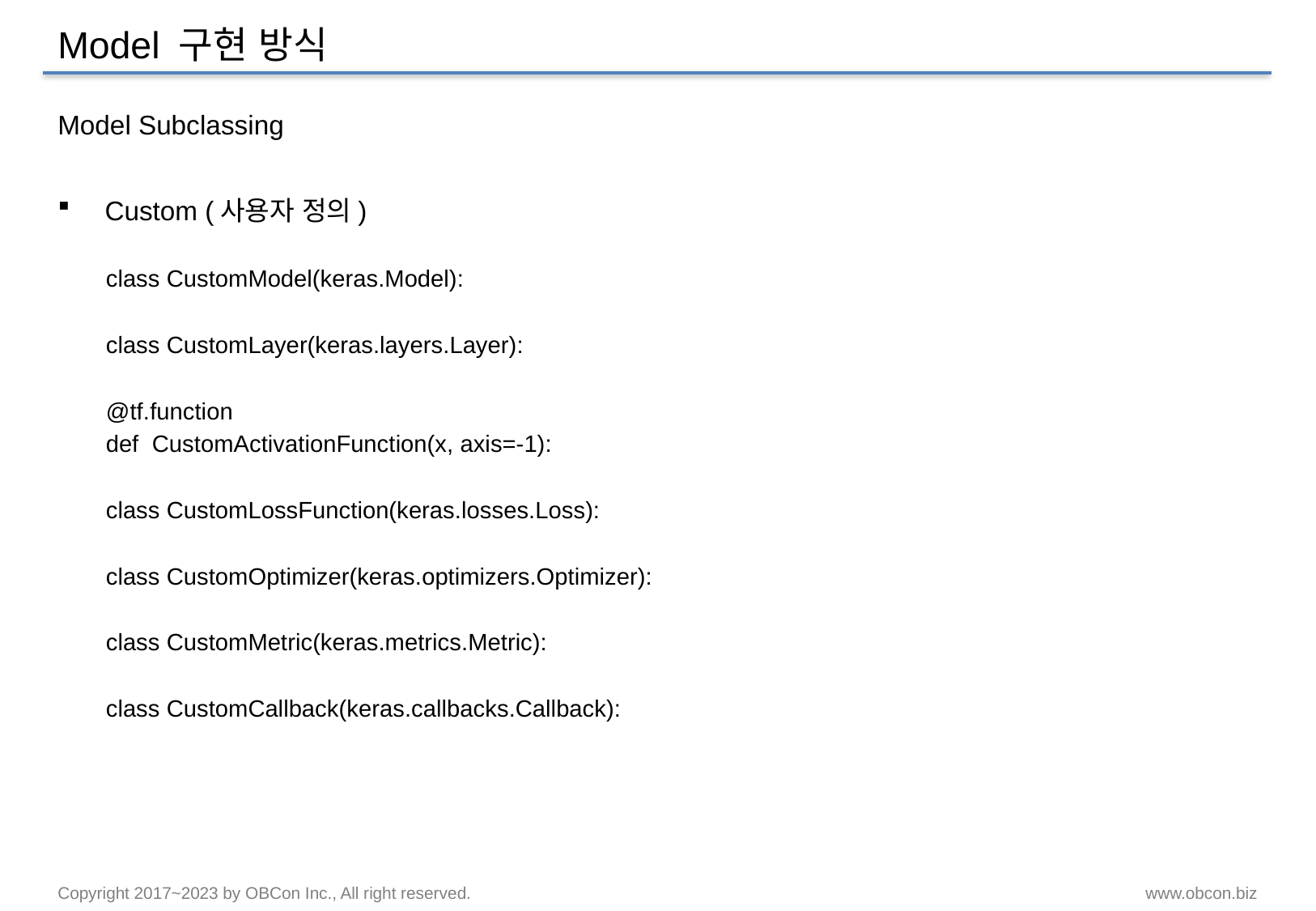

# Model 구현 방식
Model Subclassing
Custom (사용자 정의)

class CustomModel(keras.Model):

class CustomLayer(keras.layers.Layer):

@tf.function
def  CustomActivationFunction(x, axis=-1):

class CustomLossFunction(keras.losses.Loss):

class CustomOptimizer(keras.optimizers.Optimizer):

class CustomMetric(keras.metrics.Metric):

class CustomCallback(keras.callbacks.Callback):